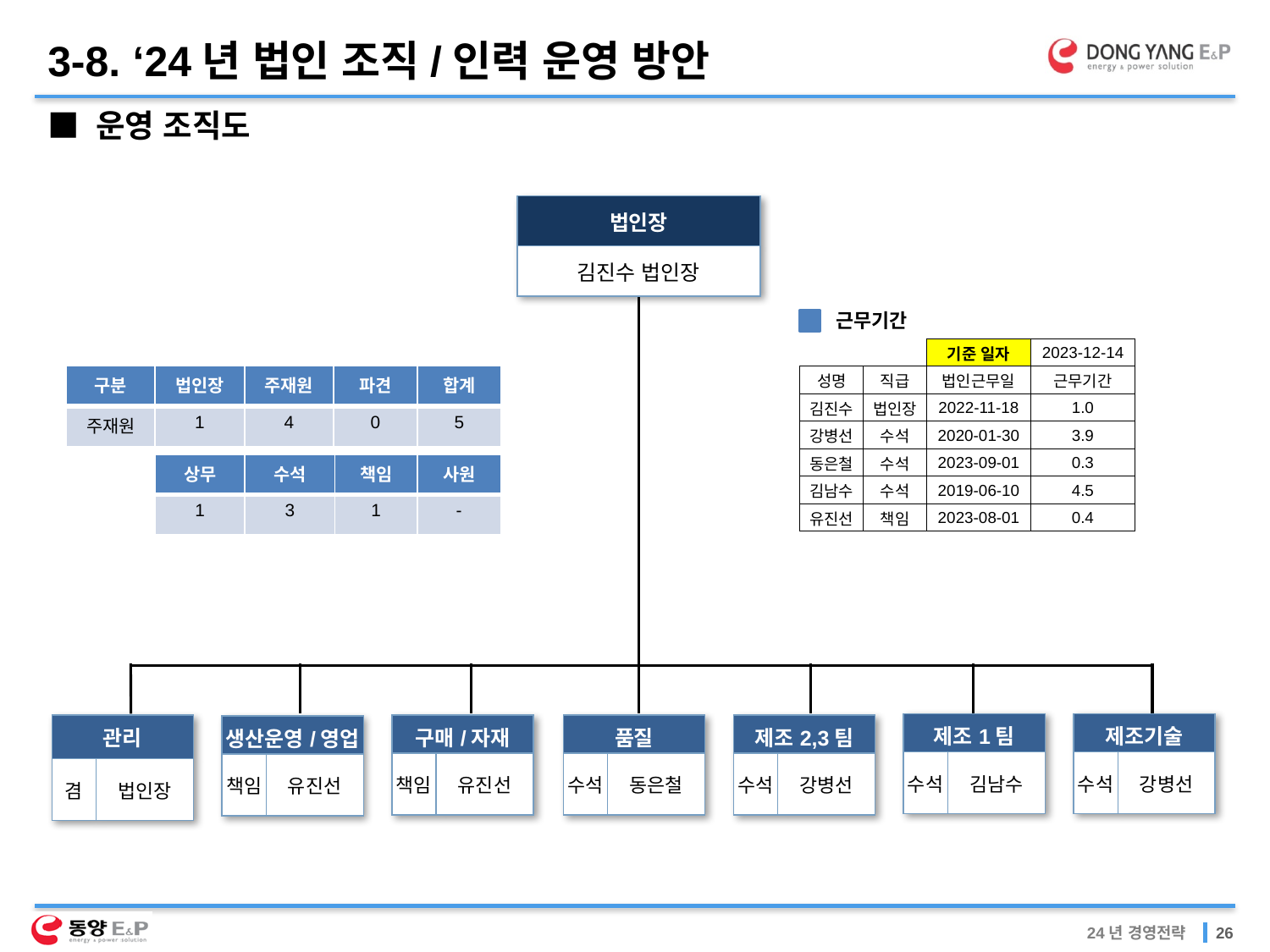

3-8. ‘24년 법인 조직/인력 운영 방안
■ 운영 조직도
| 법인장 |
| --- |
| 김진수 법인장 |
근무기간

|  |  | 기준 일자 | 2023-12-14 |
| --- | --- | --- | --- |
| 성명 | 직급 | 법인근무일 | 근무기간 |
| 김진수 | 법인장 | 2022-11-18 | 1.0 |
| 강병선 | 수석 | 2020-01-30 | 3.9 |
| 동은철 | 수석 | 2023-09-01 | 0.3 |
| 김남수 | 수석 | 2019-06-10 | 4.5 |
| 유진선 | 책임 | 2023-08-01 | 0.4 |
| 구분 | 법인장 | 주재원 | 파견 | 합계 |
| --- | --- | --- | --- | --- |
| 주재원 | 1 | 4 | 0 | 5 |
| 상무 | 수석 | 책임 | 사원 |
| --- | --- | --- | --- |
| 1 | 3 | 1 | - |
| 제조1팀 |  |
| --- | --- |
| 수석 | 김남수 |
| 제조기술 |  |
| --- | --- |
| 수석 | 강병선 |
| 품질 |  |
| --- | --- |
| 수석 | 동은철 |
| 제조2,3팀 |  |
| --- | --- |
| 수석 | 강병선 |
| 관리 |  |
| --- | --- |
| 겸 | 법인장 |
| 구매/자재 |  |
| --- | --- |
| 책임 | 유진선 |
| 생산운영/영업 |  |
| --- | --- |
| 책임 | 유진선 |